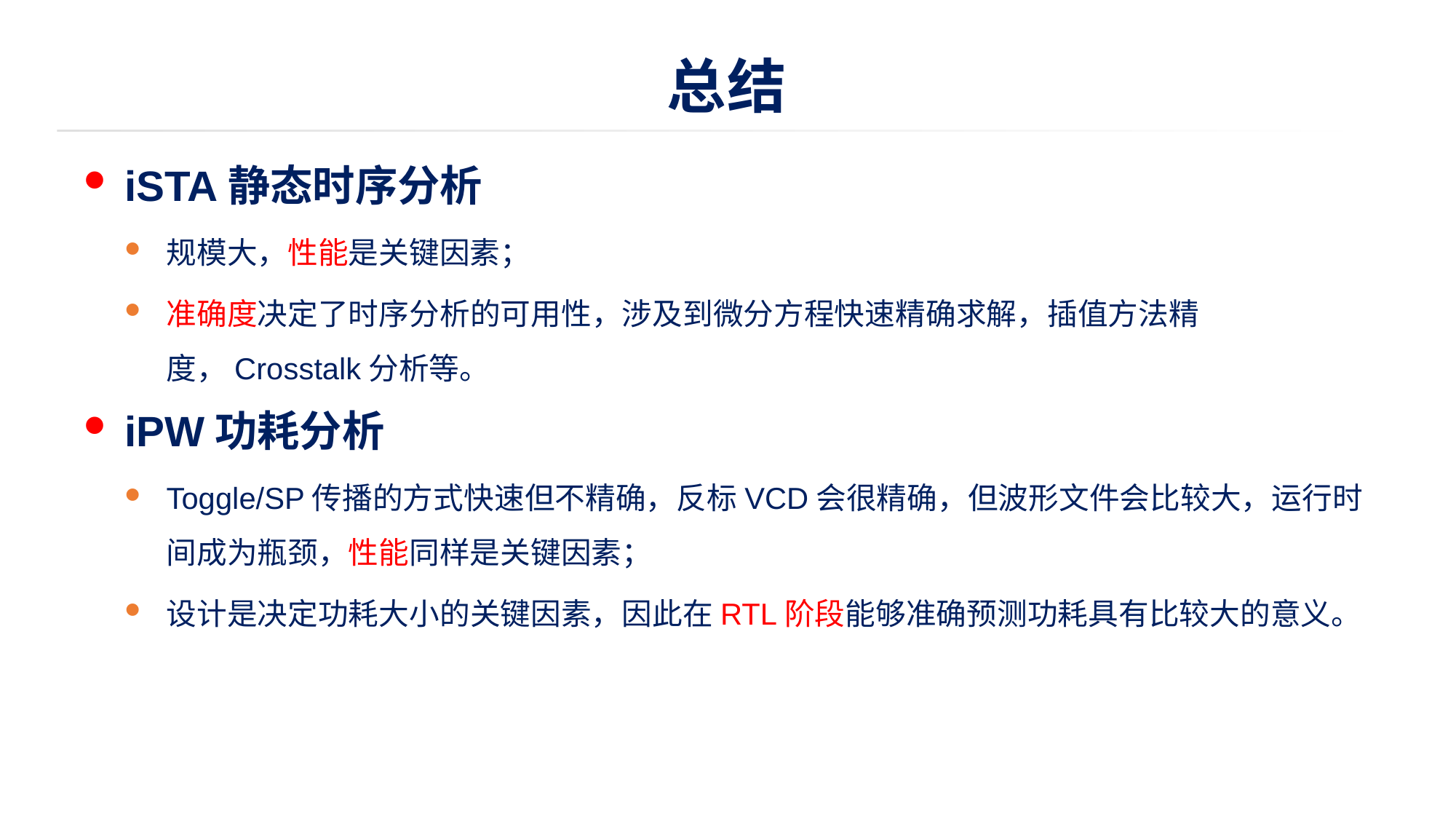

# 总结
iSTA静态时序分析
规模大，性能是关键因素；
准确度决定了时序分析的可用性，涉及到微分方程快速精确求解，插值方法精度，Crosstalk分析等。
iPW功耗分析
Toggle/SP传播的方式快速但不精确，反标VCD会很精确，但波形文件会比较大，运行时间成为瓶颈，性能同样是关键因素；
设计是决定功耗大小的关键因素，因此在RTL阶段能够准确预测功耗具有比较大的意义。